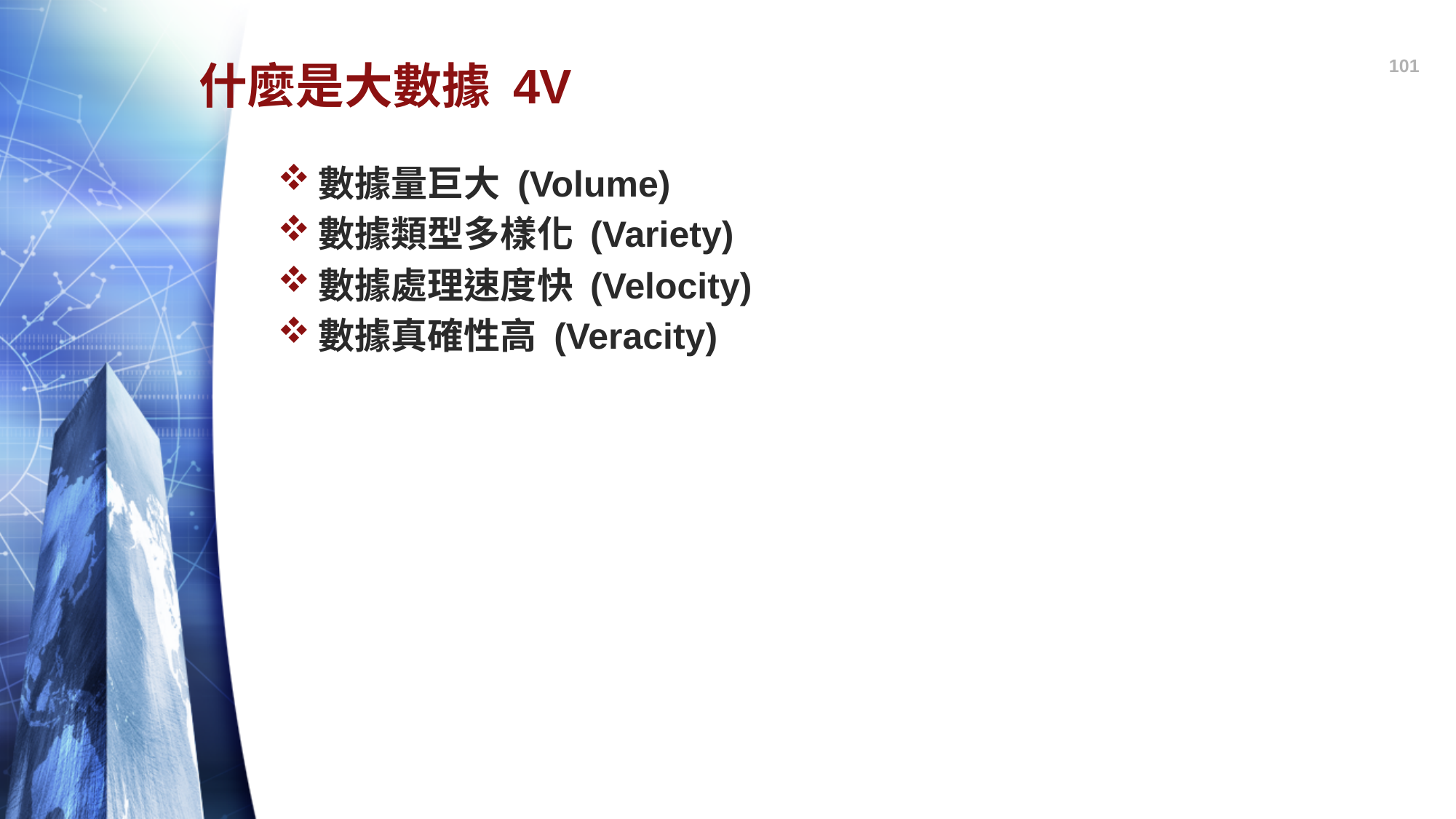

101
# 什麼是大數據 4V
數據量巨大 (Volume)
數據類型多樣化 (Variety)
數據處理速度快 (Velocity)
數據真確性高 (Veracity)